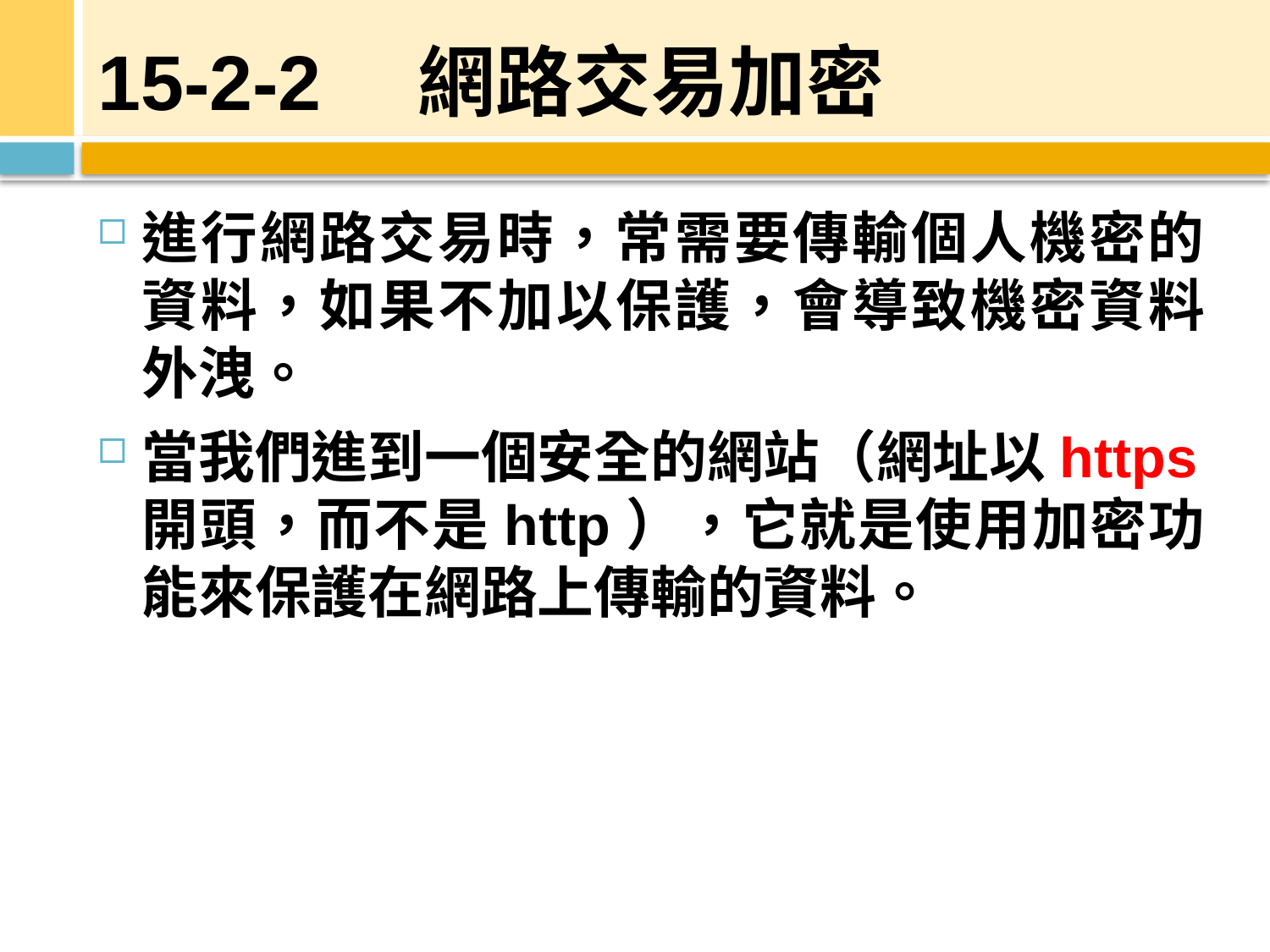

# 15-2-2　網路交易加密
進行網路交易時，常需要傳輸個人機密的資料，如果不加以保護，會導致機密資料外洩。
當我們進到一個安全的網站（網址以https開頭，而不是http），它就是使用加密功能來保護在網路上傳輸的資料。